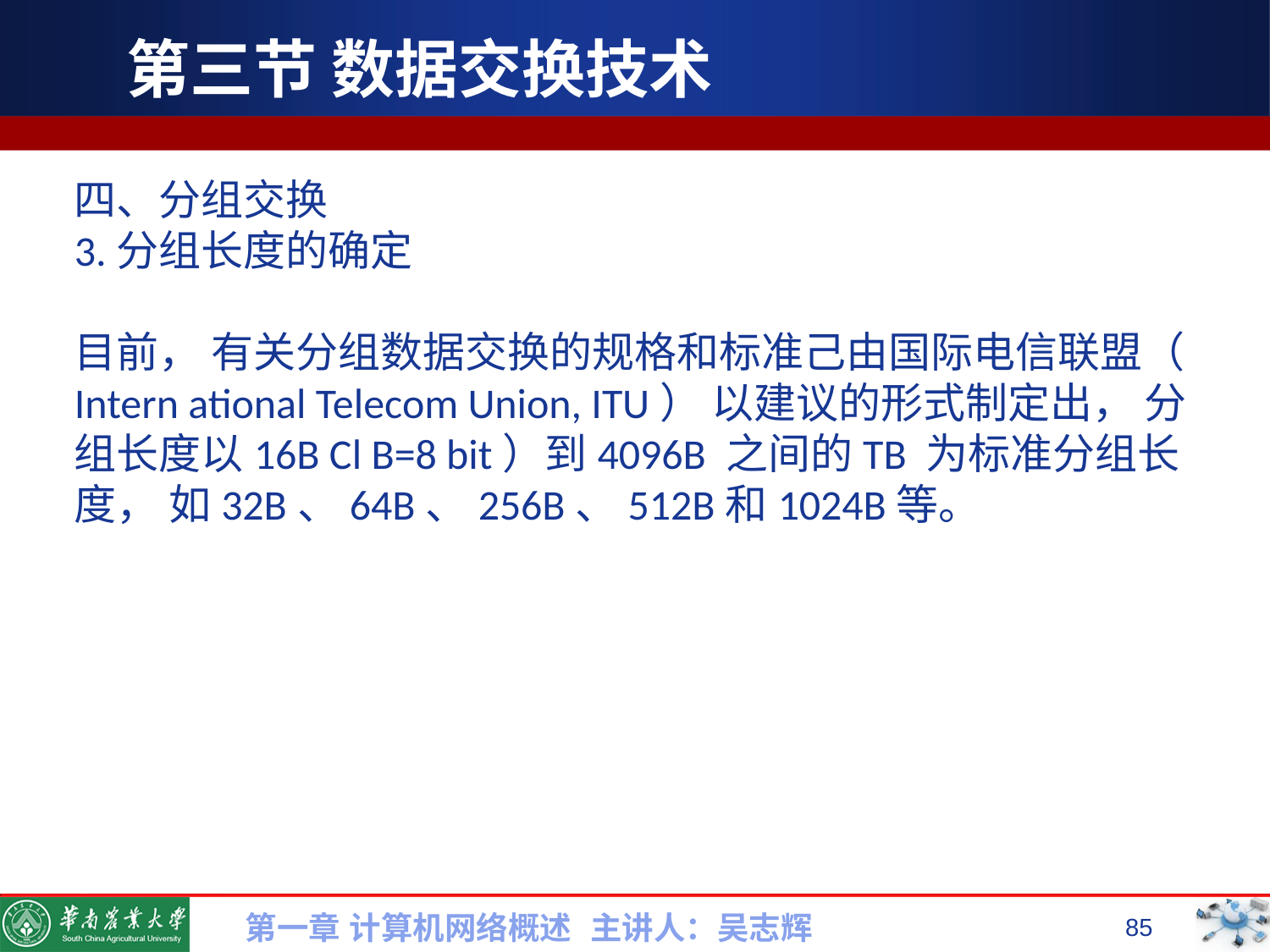

# 第三节 数据交换技术
四、分组交换
3.分组长度的确定

目前， 有关分组数据交换的规格和标准己由国际电信联盟（ Intern ational Telecom Union, ITU） 以建议的形式制定出， 分组长度以16B Cl B=8 bit）到4096B 之间的TB 为标准分组长度， 如32B、64B、256B、512B和1024B等。
第一章 计算机网络概述  主讲人：吴志辉
85